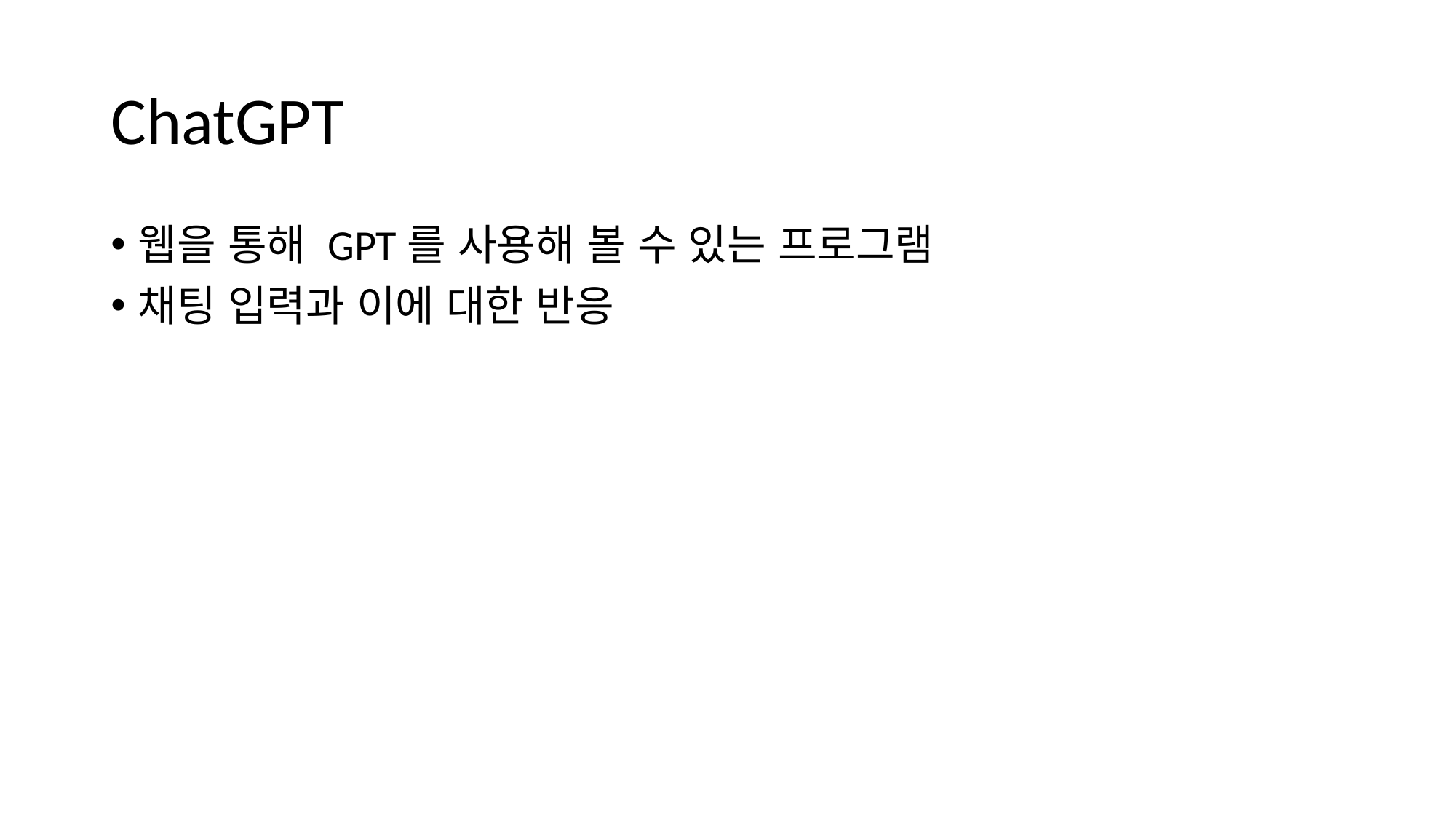

# ChatGPT
웹을 통해 GPT를 사용해 볼 수 있는 프로그램
채팅 입력과 이에 대한 반응